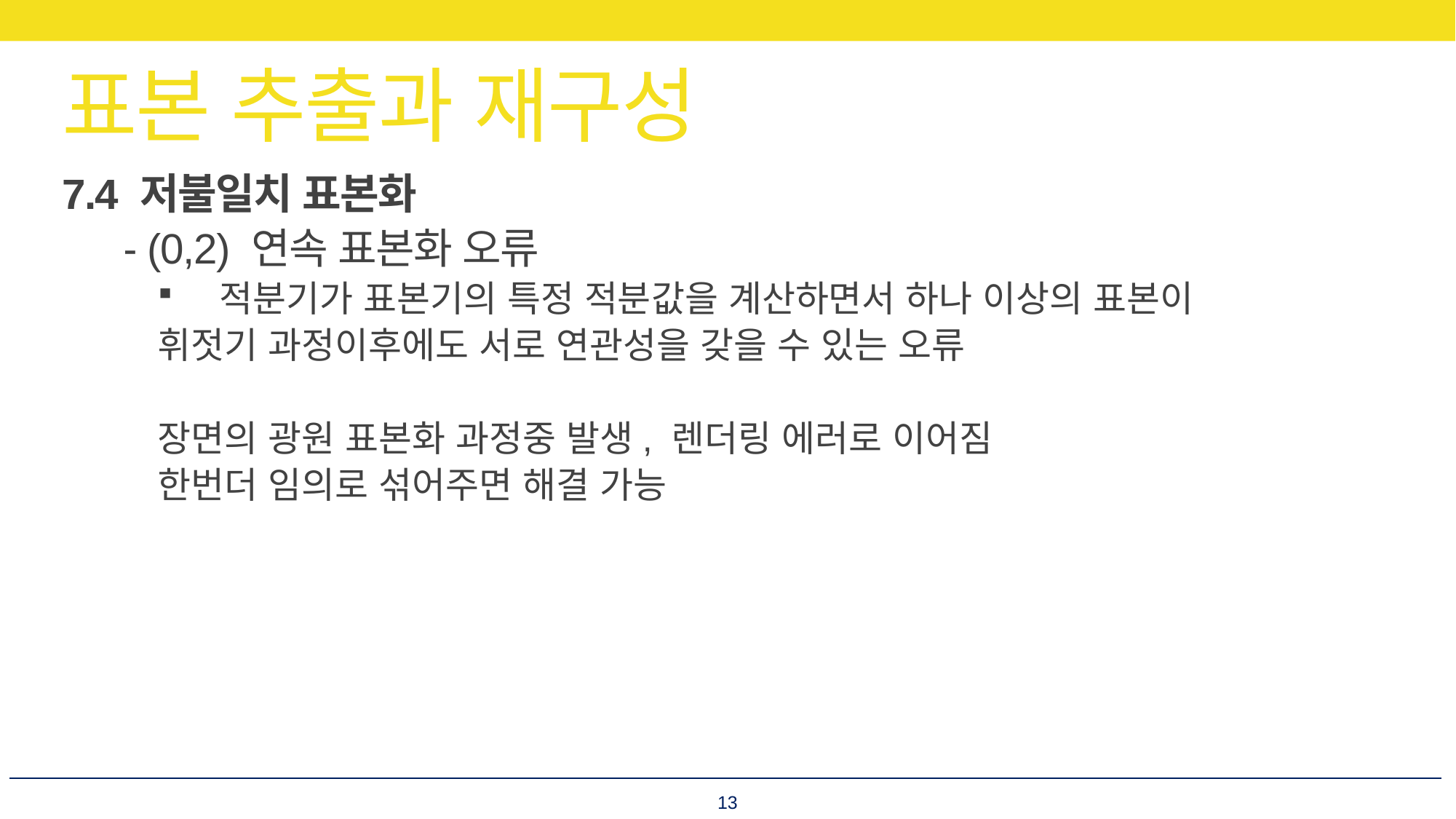

# 표본 추출과 재구성
7.4 저불일치 표본화
	- (0,2) 연속 표본화 오류
적분기가 표본기의 특정 적분값을 계산하면서 하나 이상의 표본이
휘젓기 과정이후에도 서로 연관성을 갖을 수 있는 오류

장면의 광원 표본화 과정중 발생, 렌더링 에러로 이어짐
한번더 임의로 섞어주면 해결 가능

13